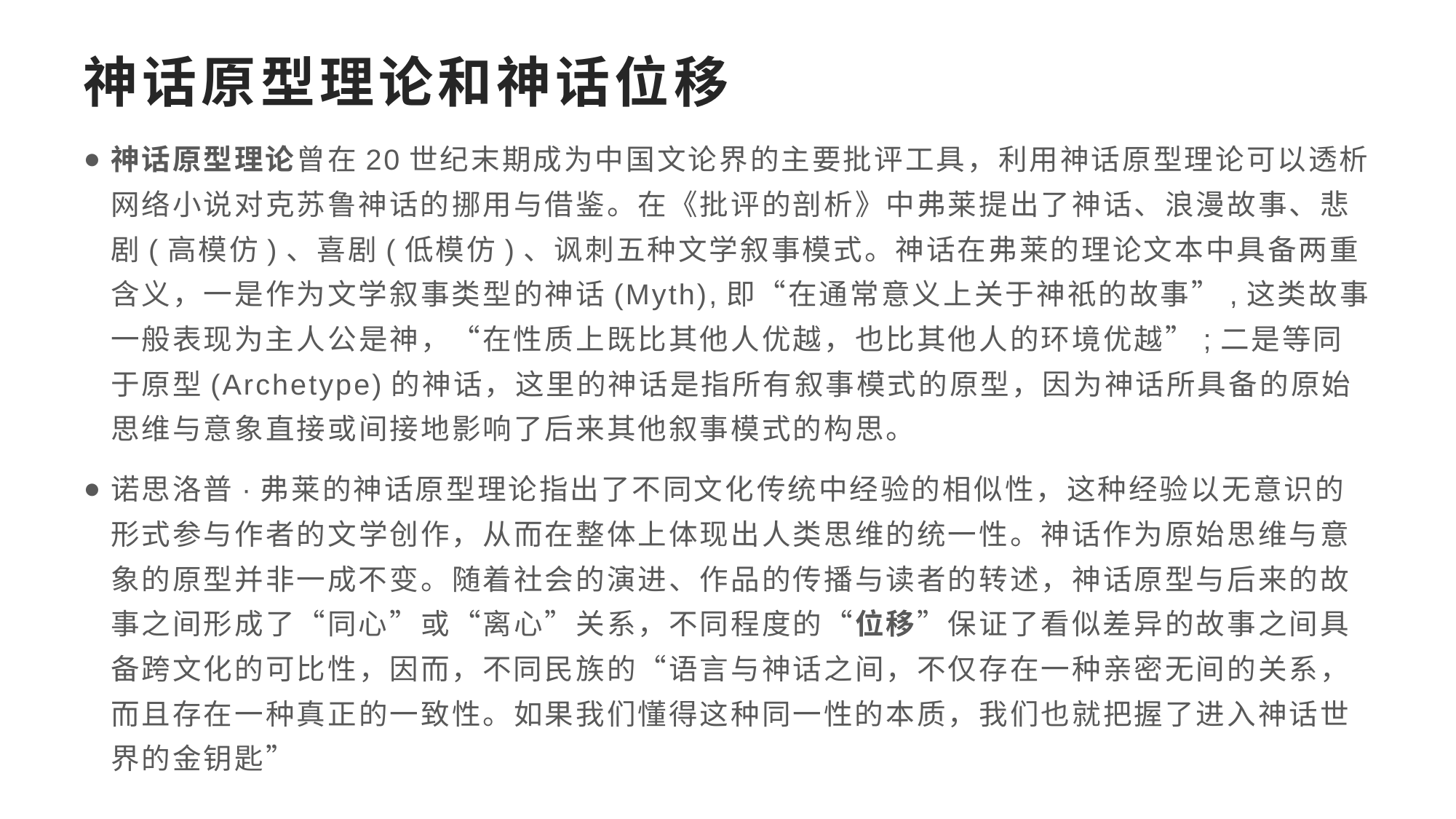

# 神话原型理论和神话位移
神话原型理论曾在20世纪末期成为中国文论界的主要批评工具，利用神话原型理论可以透析网络小说对克苏鲁神话的挪用与借鉴。在《批评的剖析》中弗莱提出了神话、浪漫故事、悲剧(高模仿)、喜剧(低模仿)、讽刺五种文学叙事模式。神话在弗莱的理论文本中具备两重含义，一是作为文学叙事类型的神话(Myth),即“在通常意义上关于神祇的故事”,这类故事一般表现为主人公是神，“在性质上既比其他人优越，也比其他人的环境优越”;二是等同于原型(Archetype)的神话，这里的神话是指所有叙事模式的原型，因为神话所具备的原始思维与意象直接或间接地影响了后来其他叙事模式的构思。
诺思洛普·弗莱的神话原型理论指出了不同文化传统中经验的相似性，这种经验以无意识的形式参与作者的文学创作，从而在整体上体现出人类思维的统一性。神话作为原始思维与意象的原型并非一成不变。随着社会的演进、作品的传播与读者的转述，神话原型与后来的故事之间形成了“同心”或“离心”关系，不同程度的“位移”保证了看似差异的故事之间具备跨文化的可比性，因而，不同民族的“语言与神话之间，不仅存在一种亲密无间的关系，而且存在一种真正的一致性。如果我们懂得这种同一性的本质，我们也就把握了进入神话世界的金钥匙”